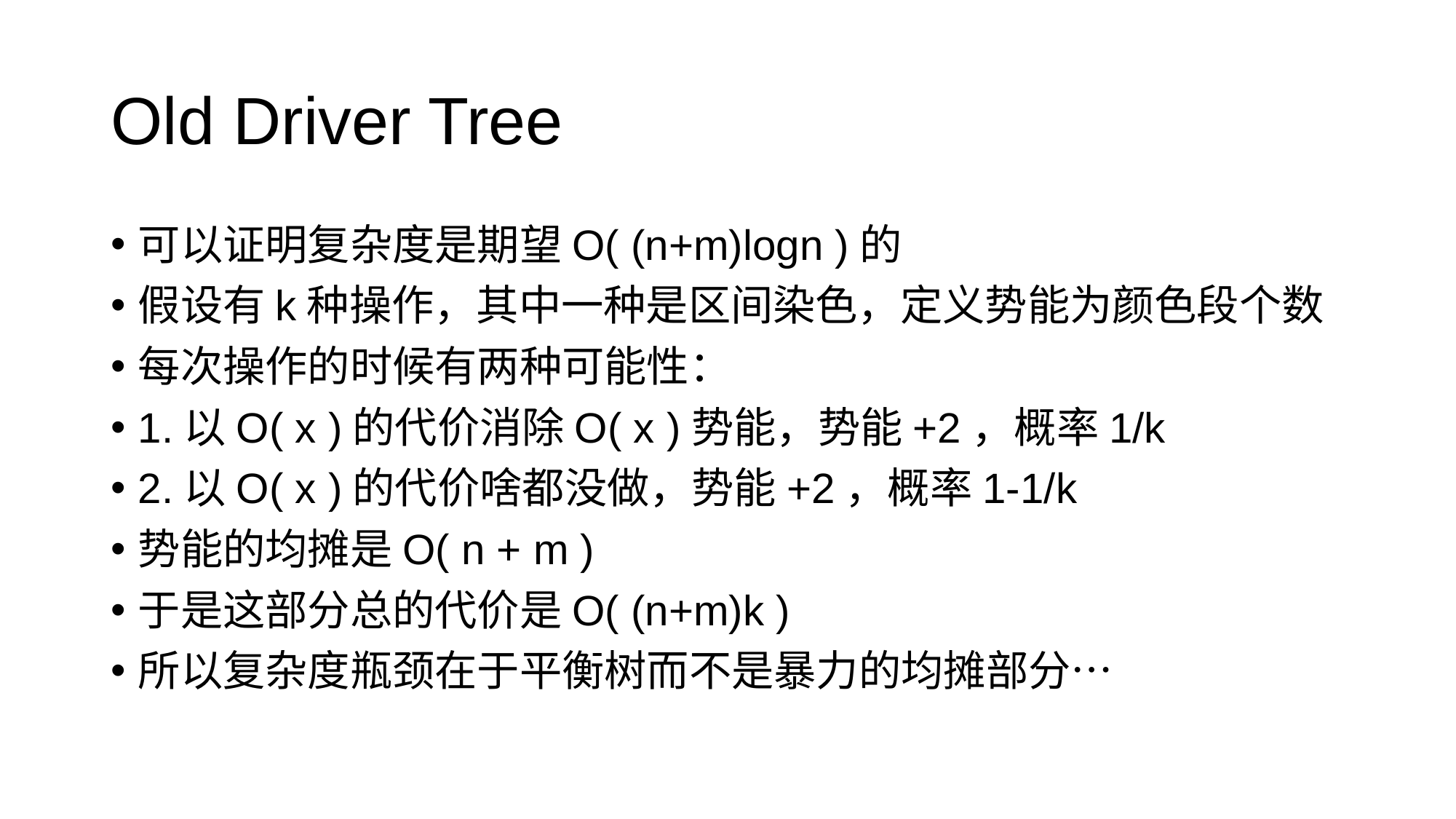

# Old Driver Tree
可以证明复杂度是期望O( (n+m)logn )的
假设有k种操作，其中一种是区间染色，定义势能为颜色段个数
每次操作的时候有两种可能性：
1.以O( x )的代价消除O( x )势能，势能+2，概率1/k
2.以O( x )的代价啥都没做，势能+2，概率1-1/k
势能的均摊是O( n + m )
于是这部分总的代价是O( (n+m)k )
所以复杂度瓶颈在于平衡树而不是暴力的均摊部分…